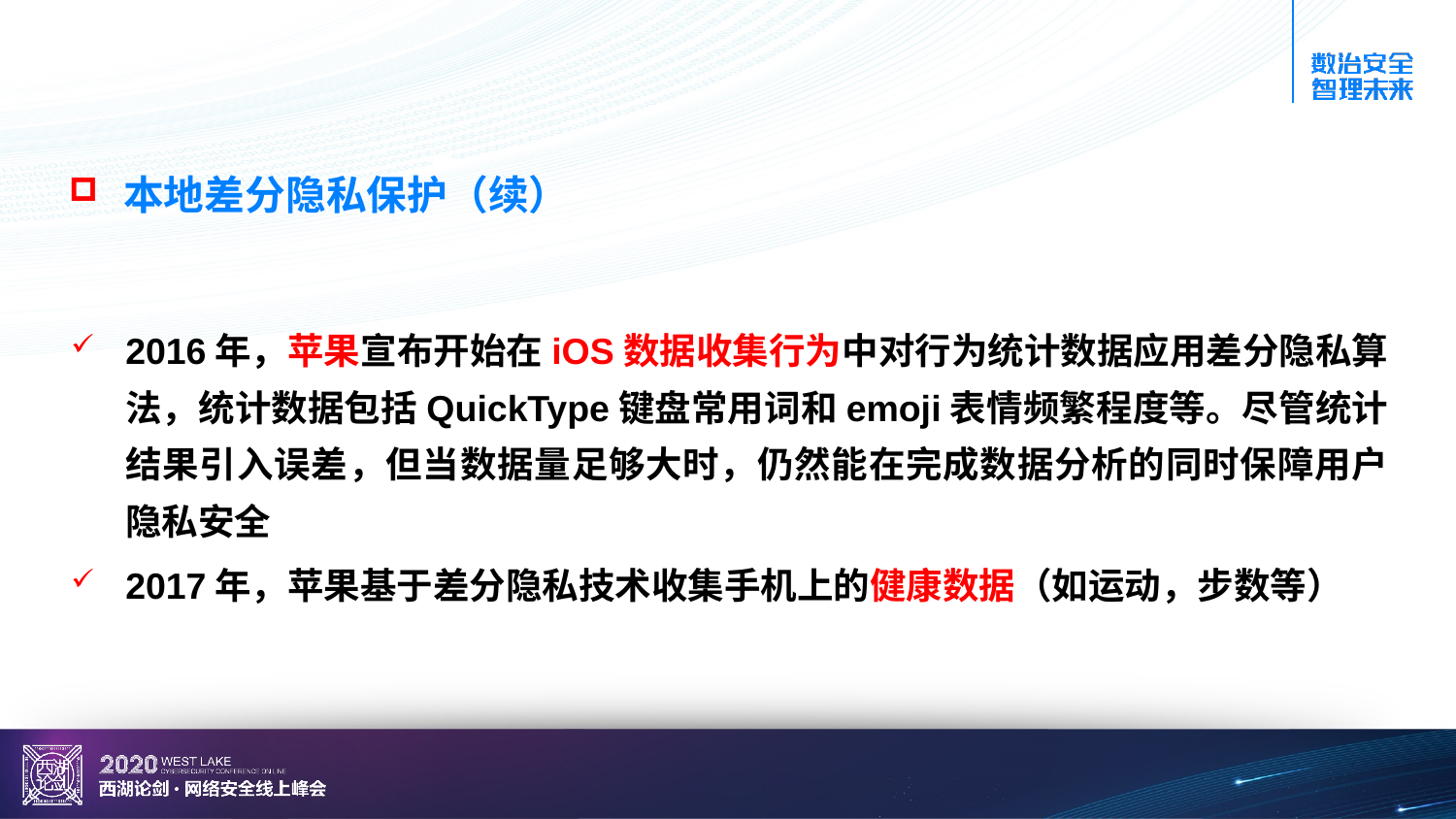

本地差分隐私保护（续）
2016年，苹果宣布开始在iOS数据收集行为中对行为统计数据应用差分隐私算法，统计数据包括QuickType键盘常用词和emoji表情频繁程度等。尽管统计结果引入误差，但当数据量足够大时，仍然能在完成数据分析的同时保障用户隐私安全
2017年，苹果基于差分隐私技术收集手机上的健康数据（如运动，步数等）